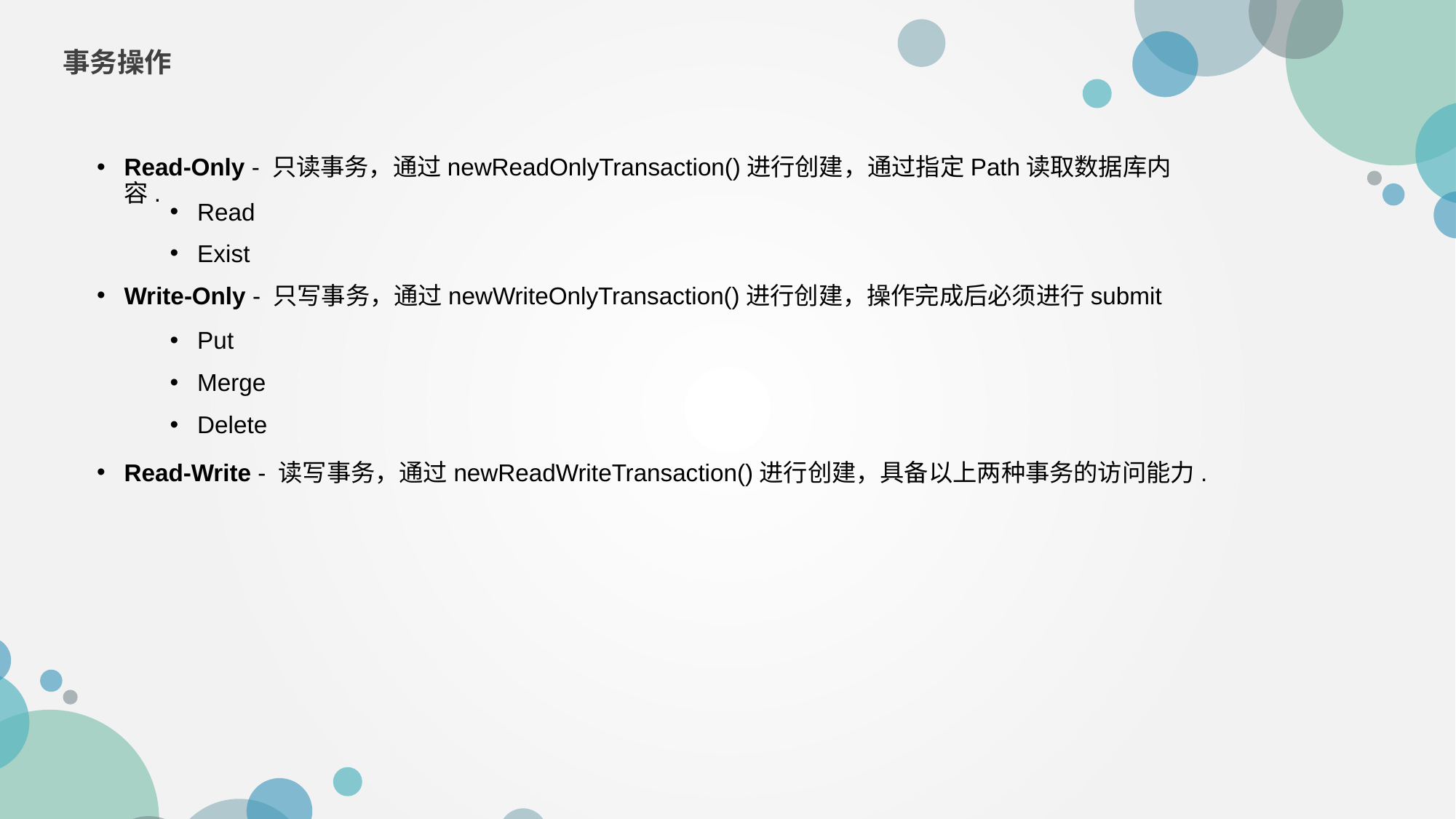

事务操作
Read-Only - 只读事务，通过newReadOnlyTransaction()进行创建，通过指定Path读取数据库内容.
Read
Exist
Write-Only - 只写事务，通过newWriteOnlyTransaction()进行创建，操作完成后必须进行submit
Put
Merge
Delete
Read-Write - 读写事务，通过newReadWriteTransaction()进行创建，具备以上两种事务的访问能力.